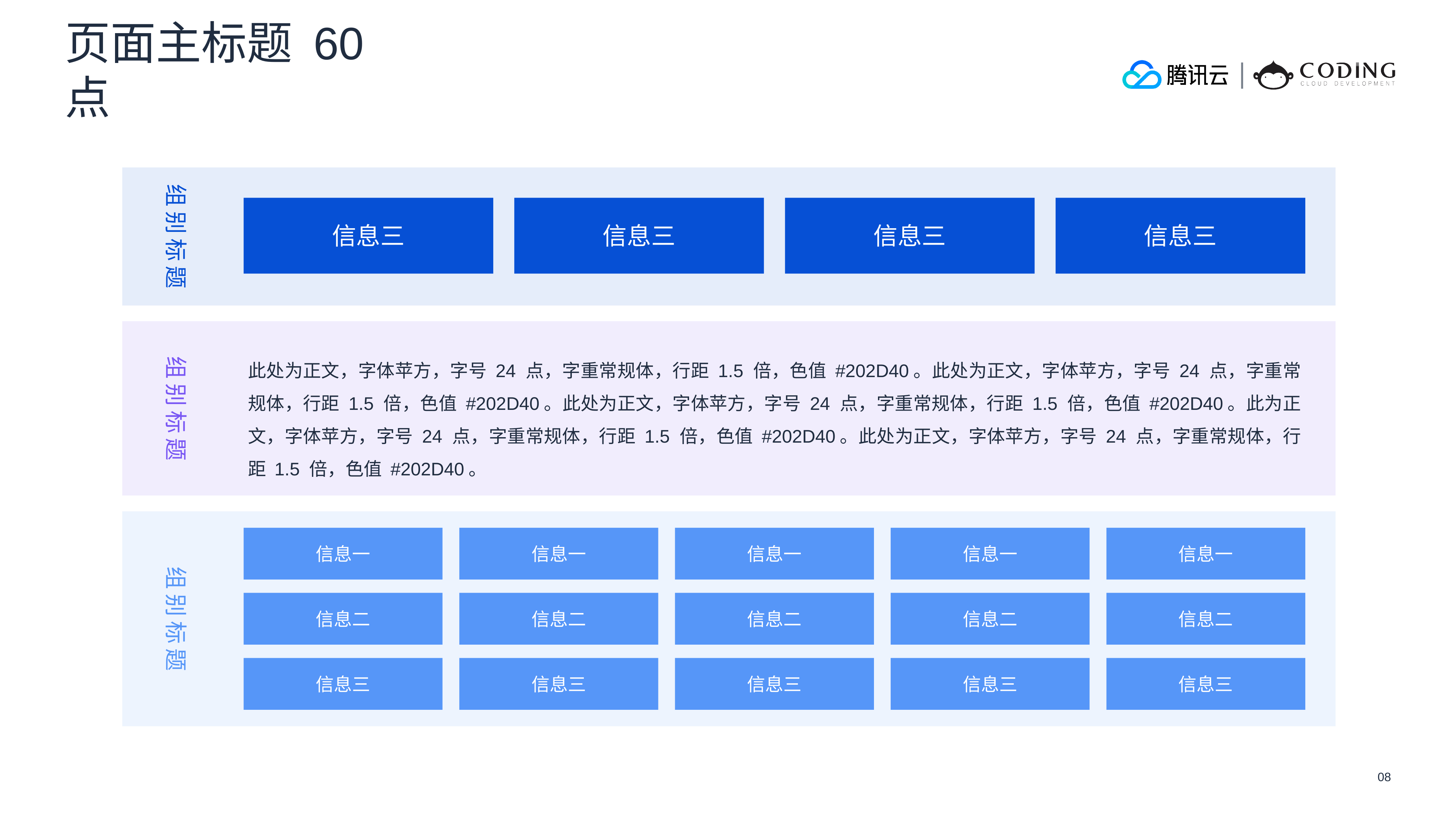

页面主标题 60 点

组别标题

信息三
信息三
信息三
信息三

此处为正文，字体苹方，字号 24 点，字重常规体，行距 1.5 倍，色值 #202D40。此处为正文，字体苹方，字号 24 点，字重常规体，行距 1.5 倍，色值 #202D40。此处为正文，字体苹方，字号 24 点，字重常规体，行距 1.5 倍，色值 #202D40。此为正文，字体苹方，字号 24 点，字重常规体，行距 1.5 倍，色值 #202D40。此处为正文，字体苹方，字号 24 点，字重常规体，行距 1.5 倍，色值 #202D40。
组别标题

信息一
信息一
信息一
信息一
信息一
组别标题

信息二
信息二
信息二
信息二
信息二

信息三
信息三
信息三
信息三
信息三
08